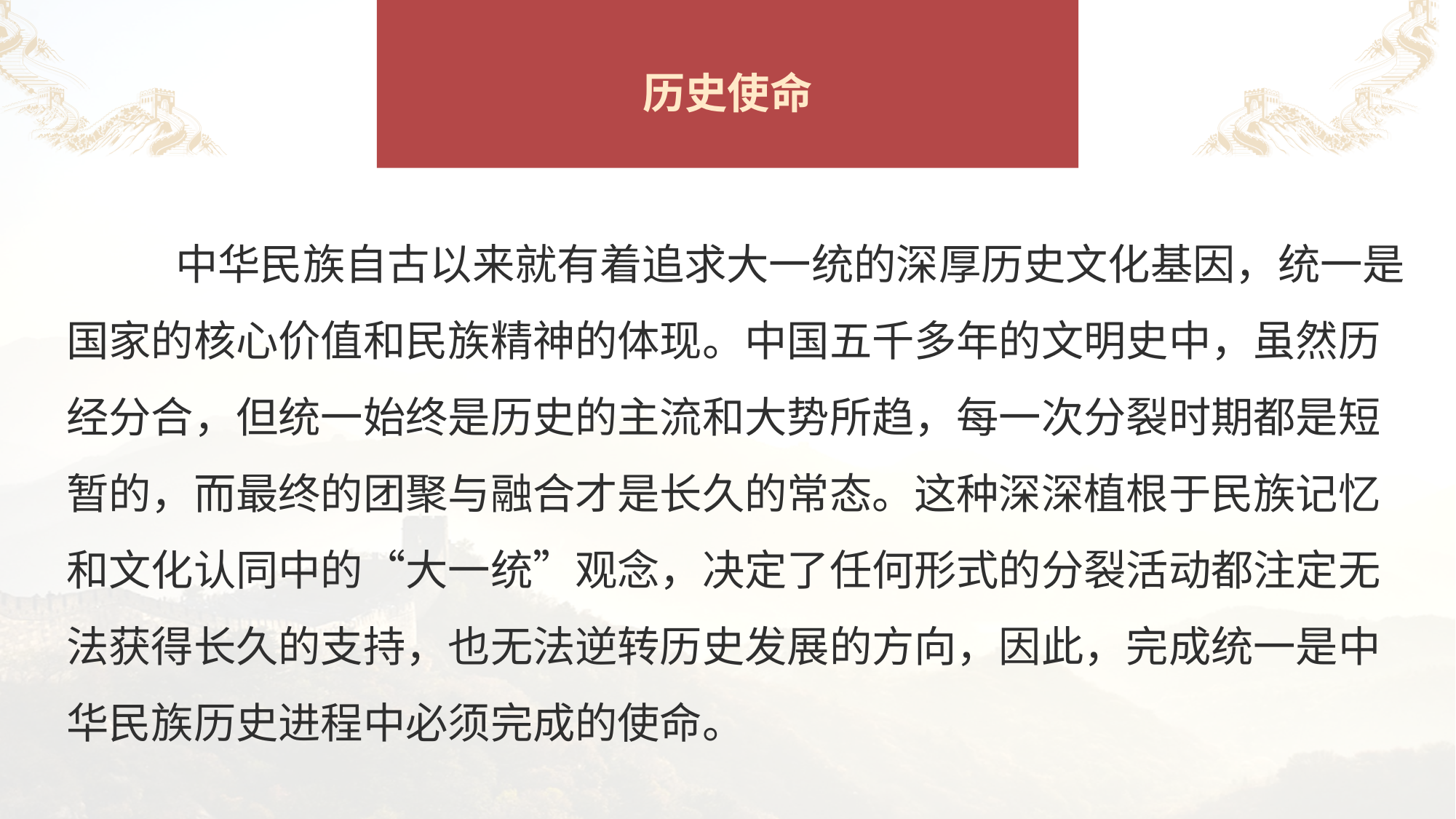

# 历史使命
	中华民族自古以来就有着追求大一统的深厚历史文化基因，统一是国家的核心价值和民族精神的体现。中国五千多年的文明史中，虽然历经分合，但统一始终是历史的主流和大势所趋，每一次分裂时期都是短暂的，而最终的团聚与融合才是长久的常态。这种深深植根于民族记忆和文化认同中的“大一统”观念，决定了任何形式的分裂活动都注定无法获得长久的支持，也无法逆转历史发展的方向，因此，完成统一是中华民族历史进程中必须完成的使命。